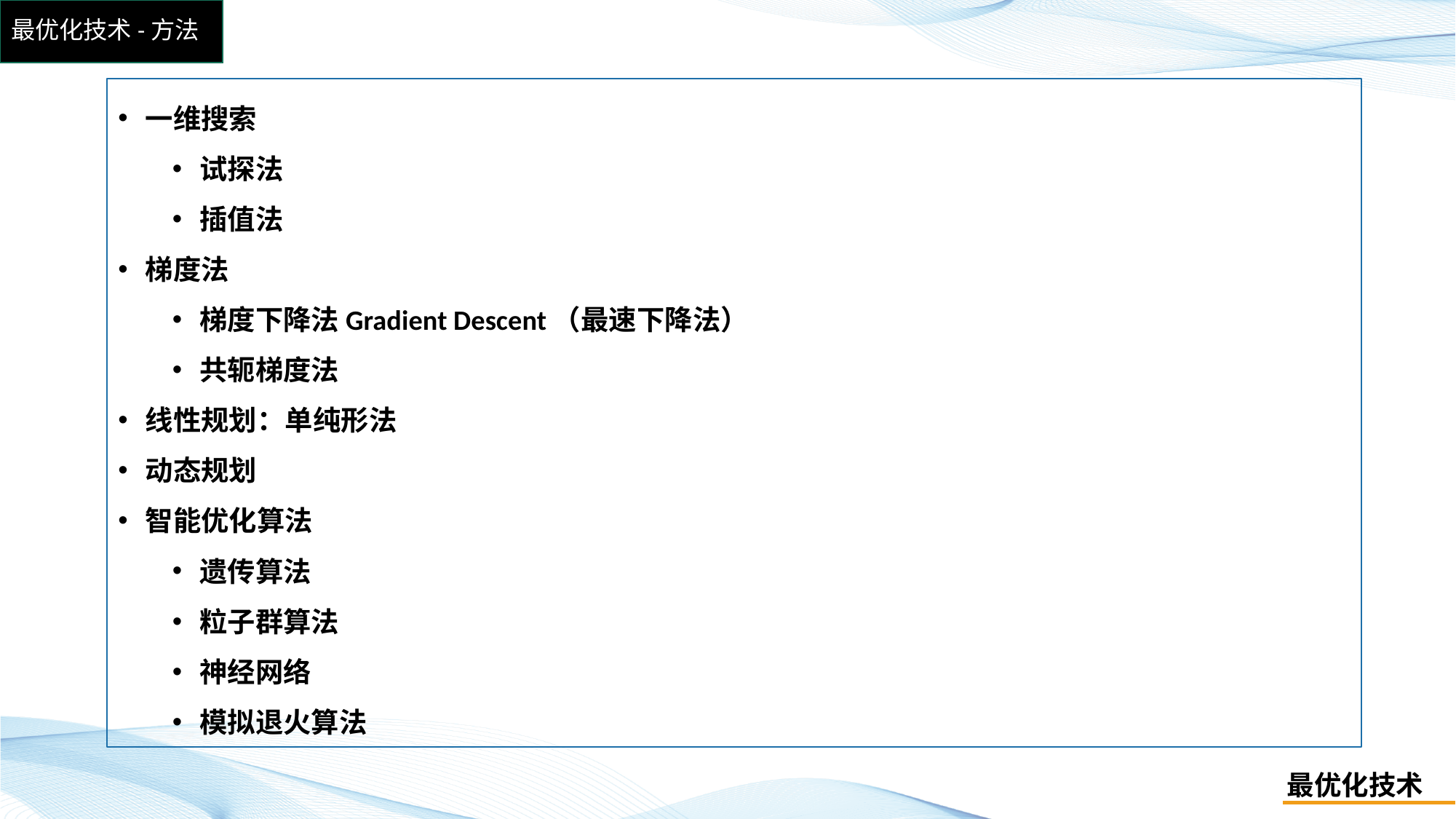

# 最优化技术-方法
一维搜索
试探法
插值法
梯度法
梯度下降法Gradient Descent（最速下降法）
共轭梯度法
线性规划：单纯形法
动态规划
智能优化算法
遗传算法
粒子群算法
神经网络
模拟退火算法